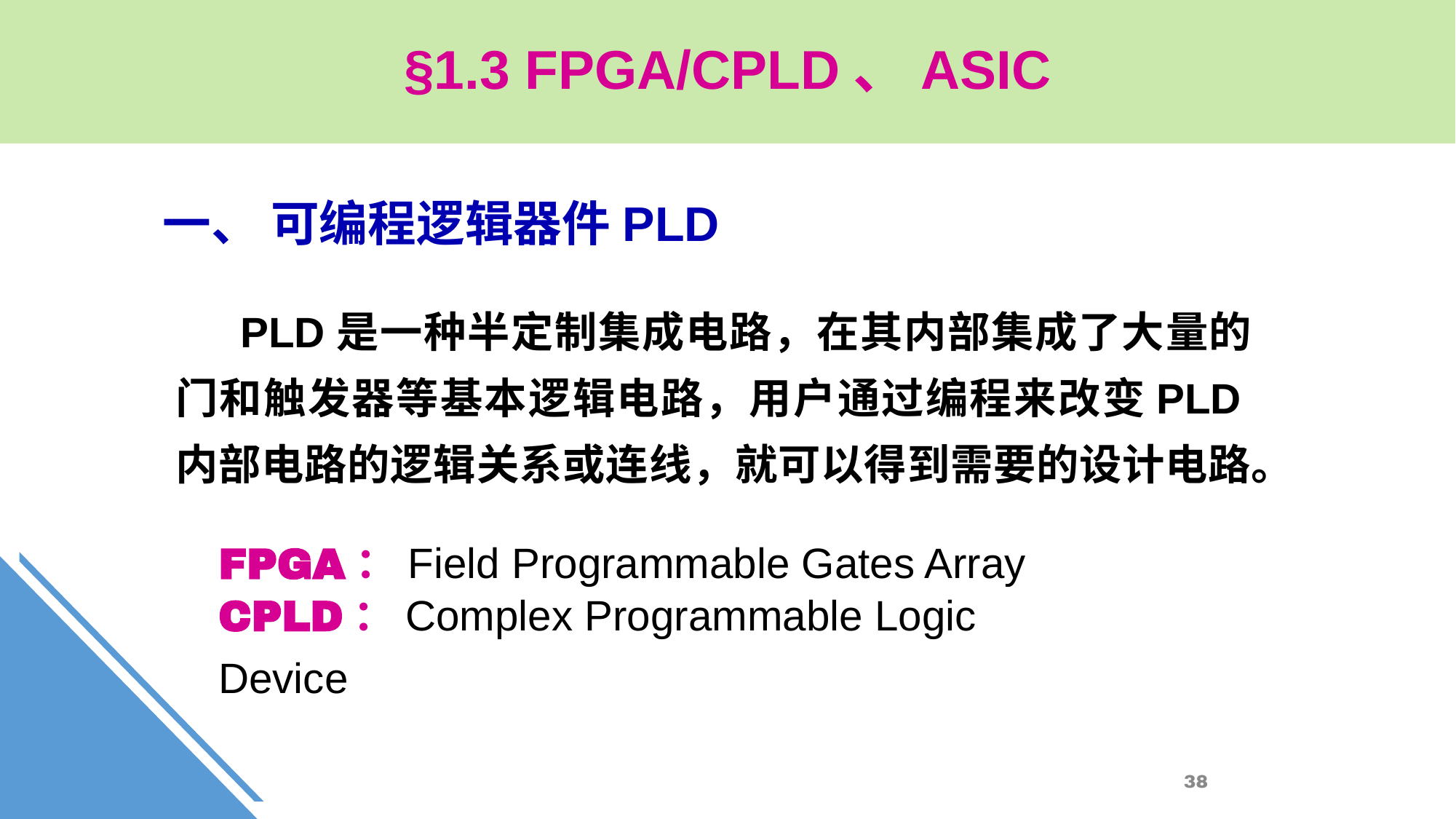

§1.3 FPGA/CPLD、ASIC
一、 可编程逻辑器件PLD
     PLD是一种半定制集成电路，在其内部集成了大量的门和触发器等基本逻辑电路，用户通过编程来改变PLD内部电路的逻辑关系或连线，就可以得到需要的设计电路。
FPGA：Field Programmable Gates Array
CPLD：Complex Programmable Logic Device
38